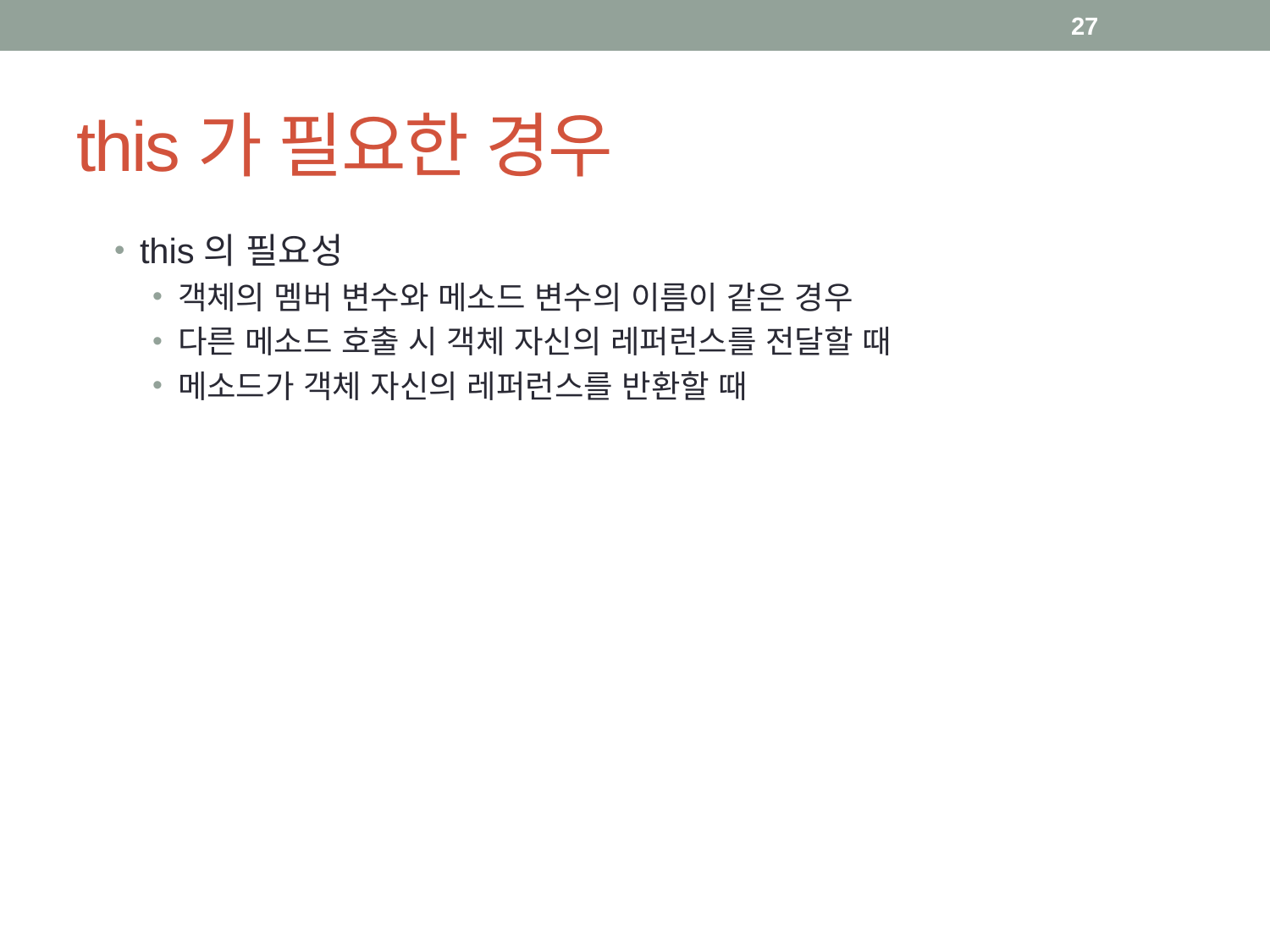

27
# this가 필요한 경우
this의 필요성
객체의 멤버 변수와 메소드 변수의 이름이 같은 경우
다른 메소드 호출 시 객체 자신의 레퍼런스를 전달할 때
메소드가 객체 자신의 레퍼런스를 반환할 때